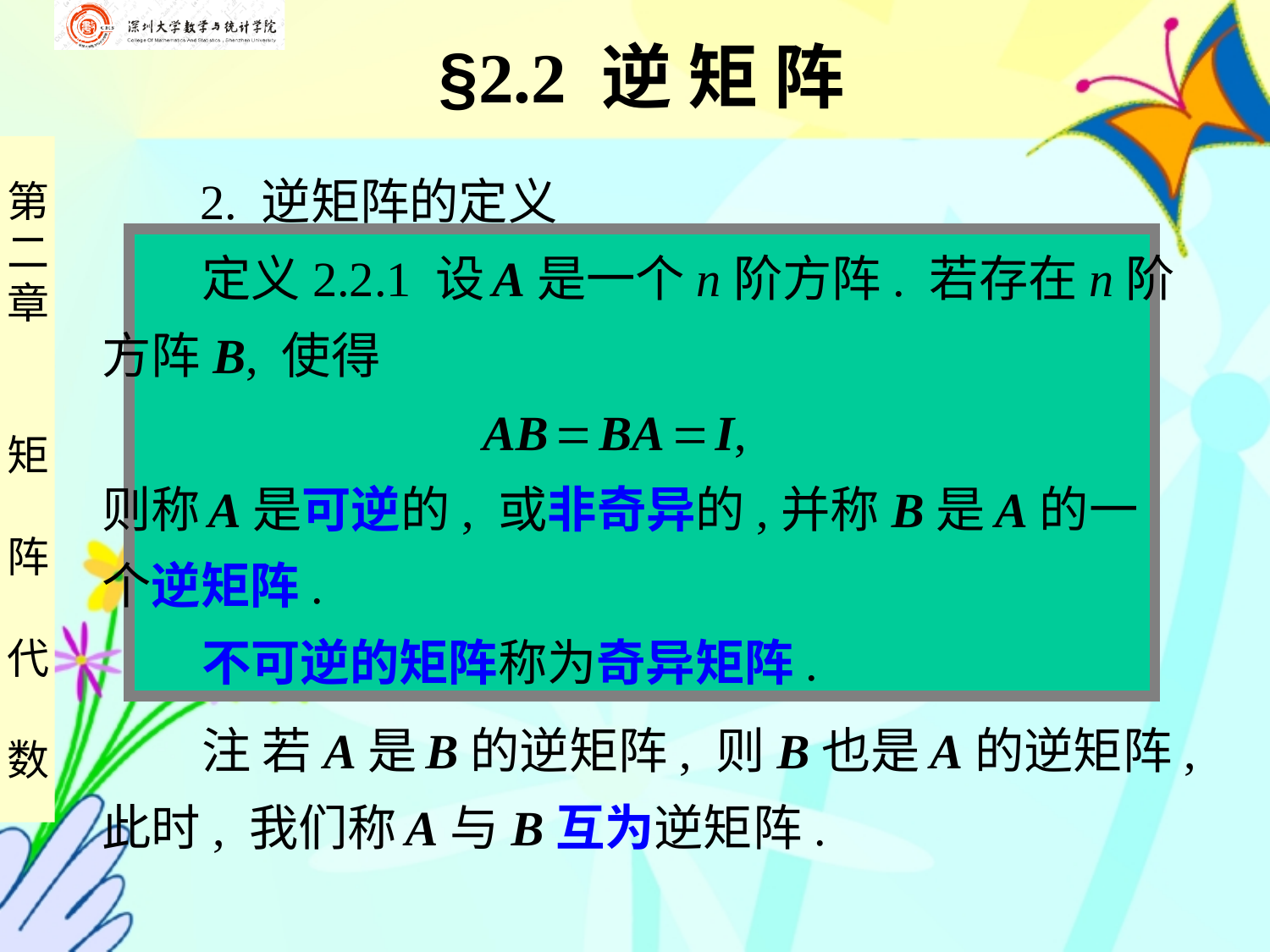

§2.2 逆 矩 阵
        2. 逆矩阵的定义
        定义2.2.1 设 A是一个n阶方阵. 若存在n阶
方阵B, 使得
                               AB = BA = I,
则称 A是可逆的, 或非奇异的,并称B是 A的一
个逆矩阵.
        不可逆的矩阵称为奇异矩阵.
        注 若A是 B的逆矩阵, 则B也是 A的逆矩阵,
此时, 我们称 A与B互为逆矩阵.